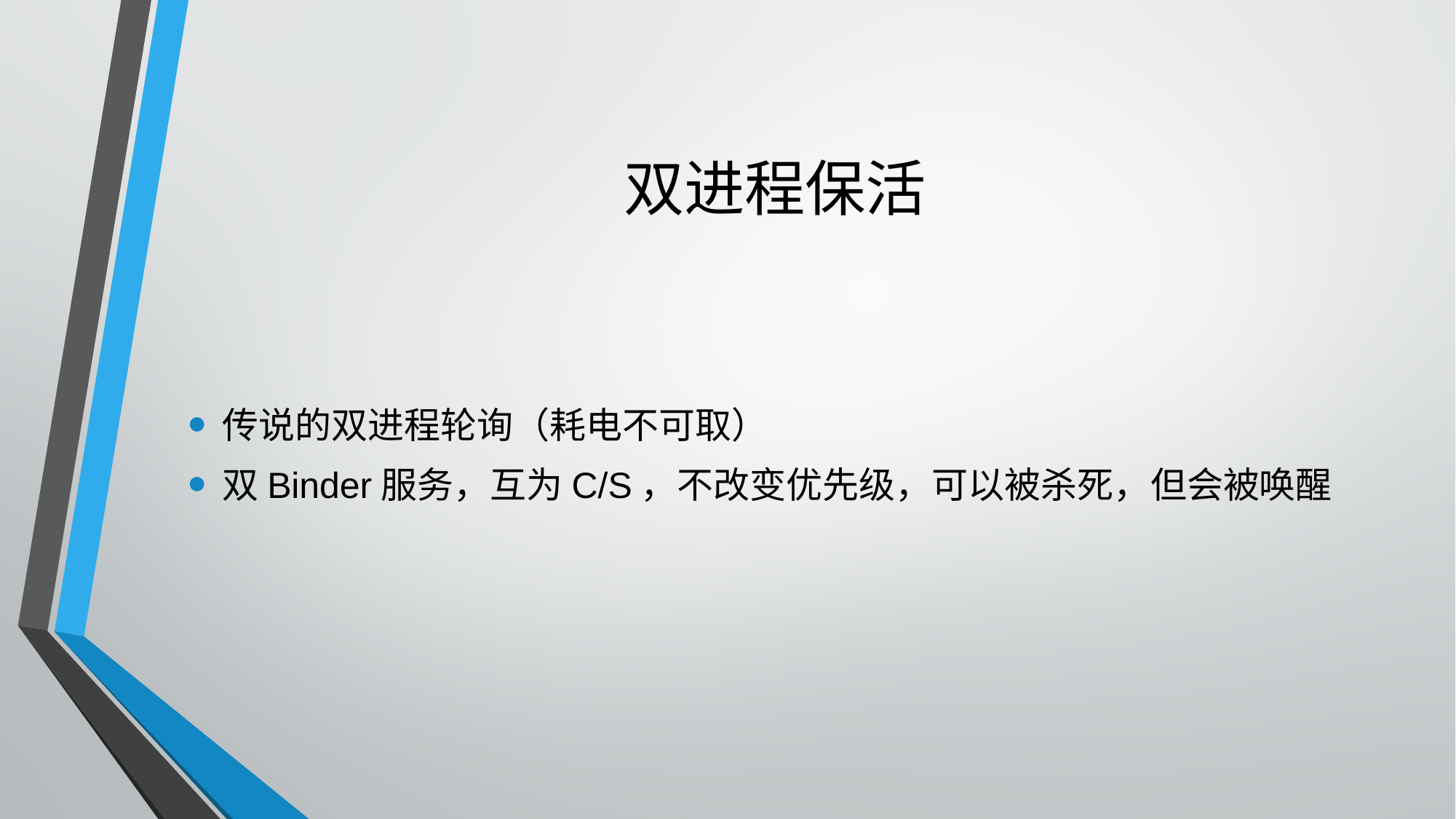

# 双进程保活
传说的双进程轮询（耗电不可取）
双Binder服务，互为C/S，不改变优先级，可以被杀死，但会被唤醒